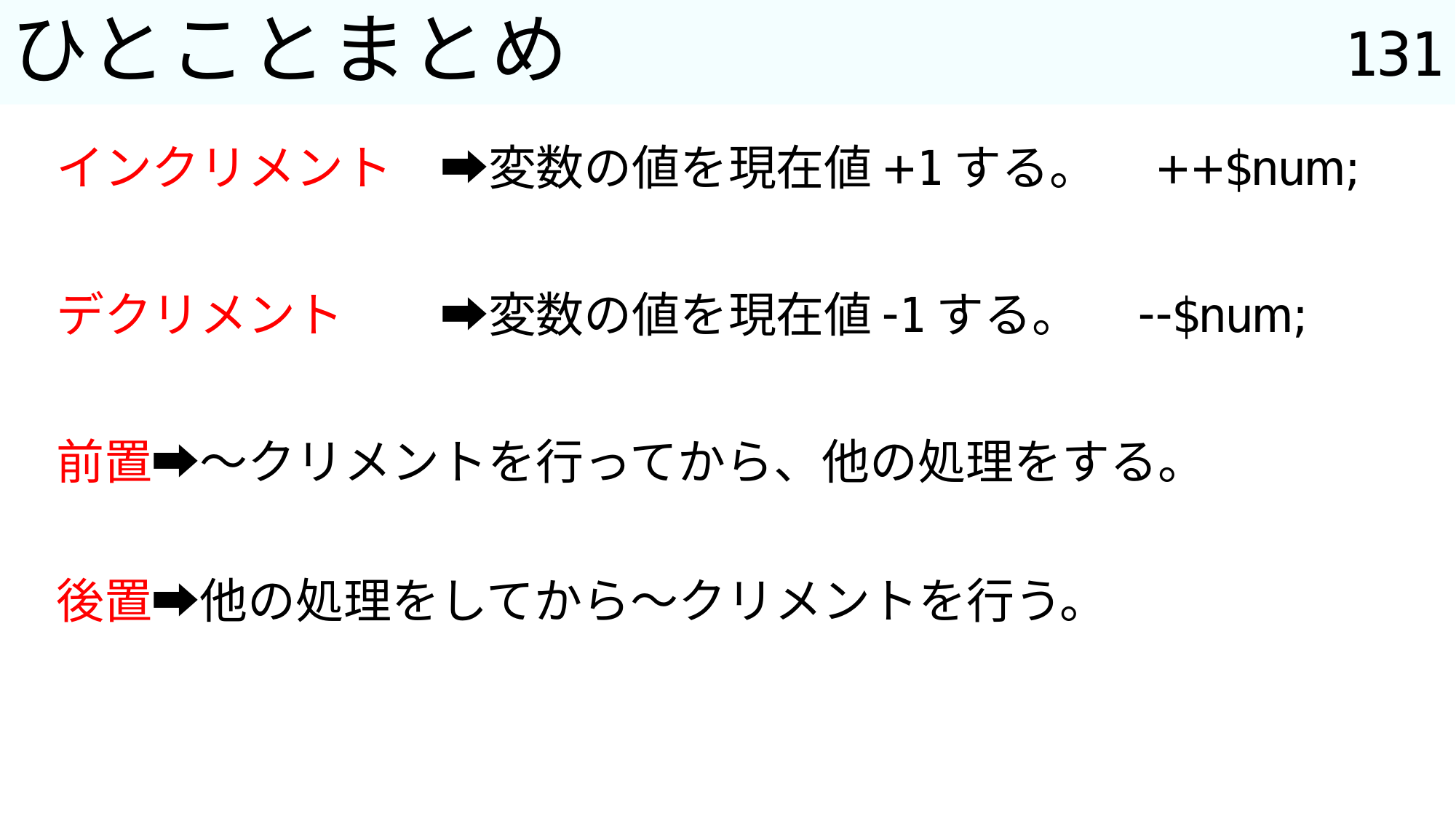

131
# ひとことまとめ
インクリメント	➡変数の値を現在値+1する。　++$num;

デクリメント	➡変数の値を現在値-1する。　--$num;

前置		➡～クリメントを行ってから、他の処理をする。

後置		➡他の処理をしてから～クリメントを行う。